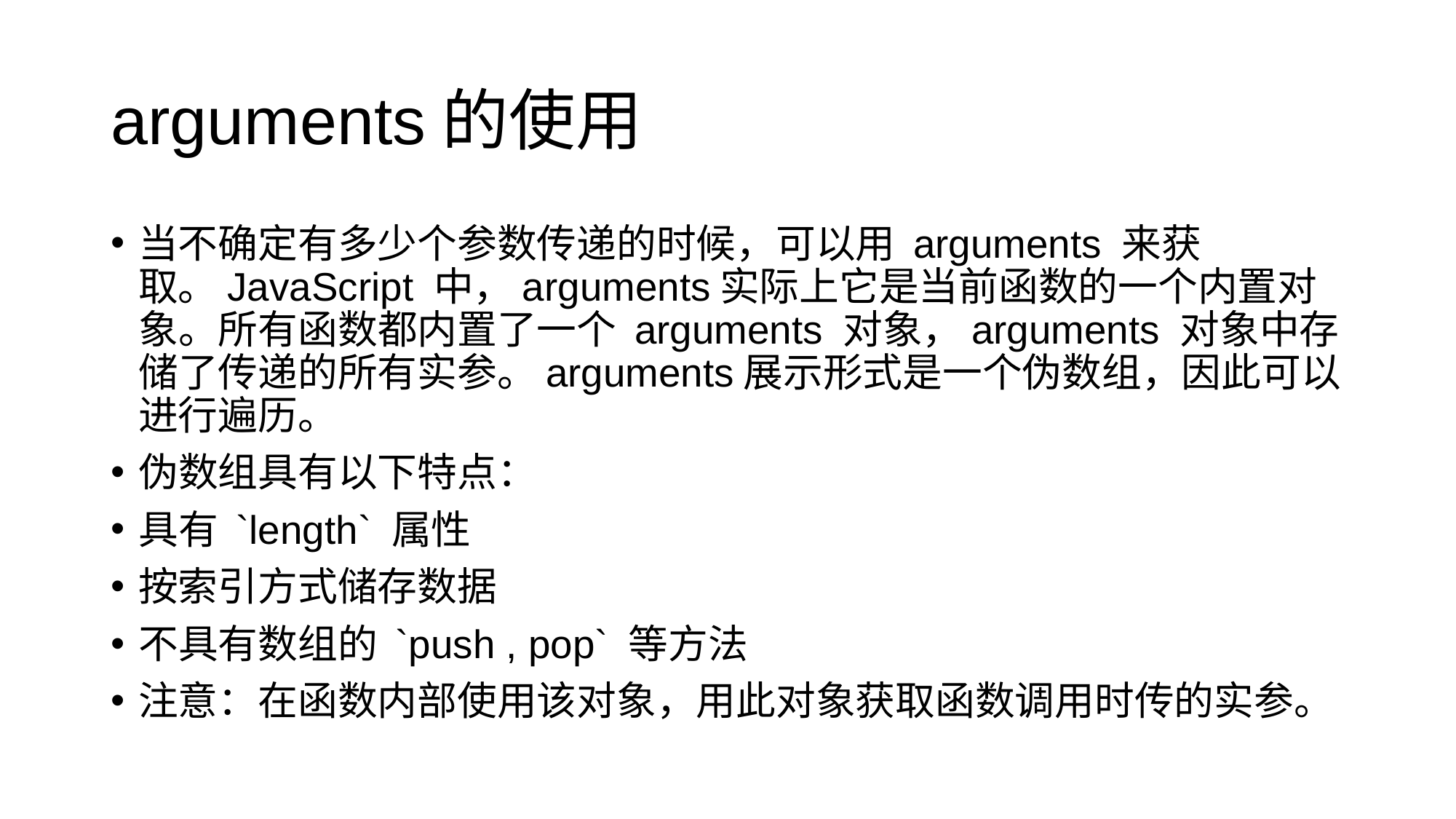

# arguments的使用
当不确定有多少个参数传递的时候，可以用 arguments 来获取。JavaScript 中，arguments实际上它是当前函数的一个内置对象。所有函数都内置了一个 arguments 对象，arguments 对象中存储了传递的所有实参。arguments展示形式是一个伪数组，因此可以进行遍历。
伪数组具有以下特点：
具有 `length` 属性
按索引方式储存数据
不具有数组的 `push , pop` 等方法
注意：在函数内部使用该对象，用此对象获取函数调用时传的实参。